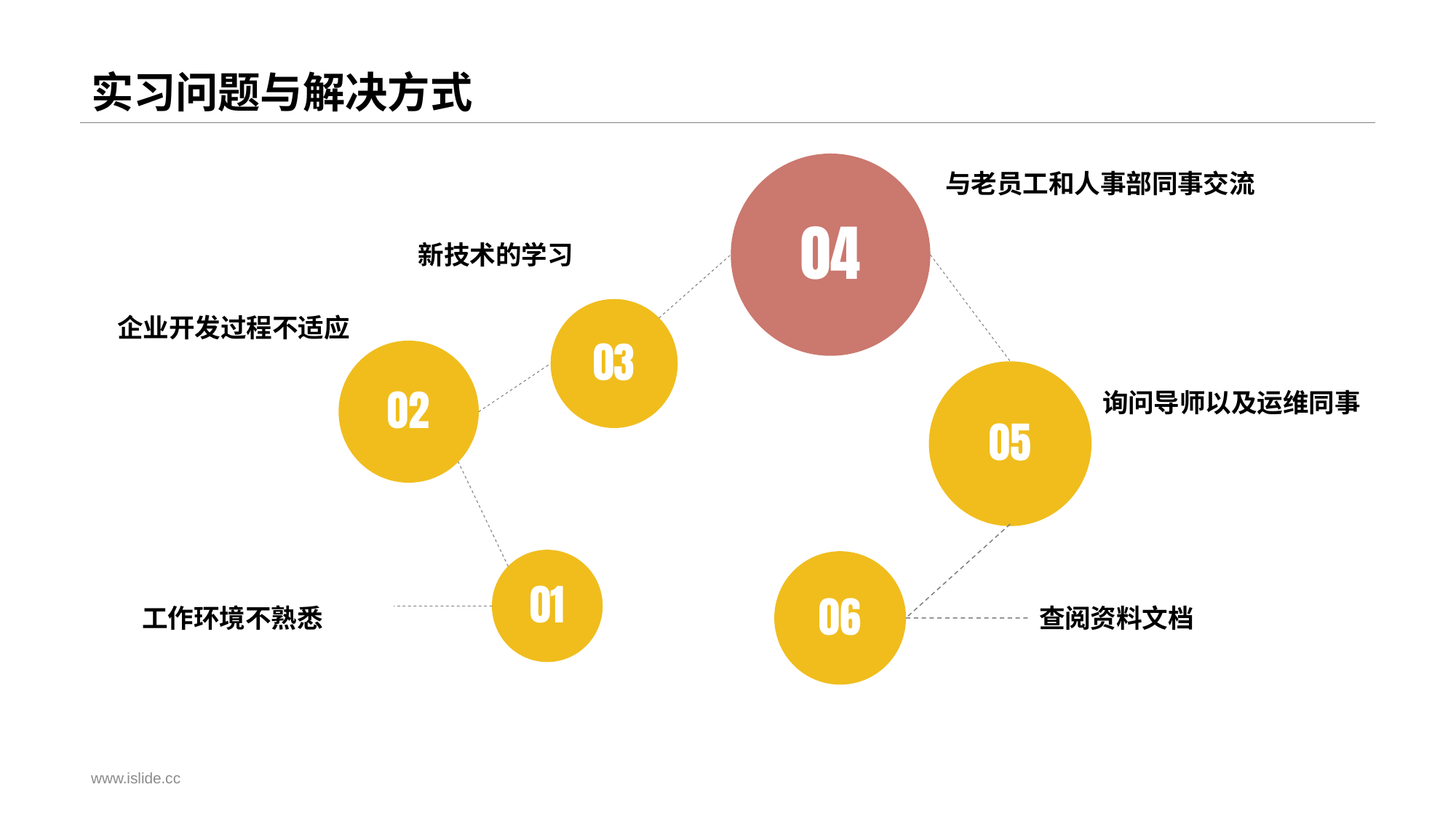

# 实习问题与解决方式
04
与老员工和人事部同事交流
新技术的学习
03
企业开发过程不适应
02
05
询问导师以及运维同事
01
06
工作环境不熟悉
查阅资料文档
www.islide.cc
10